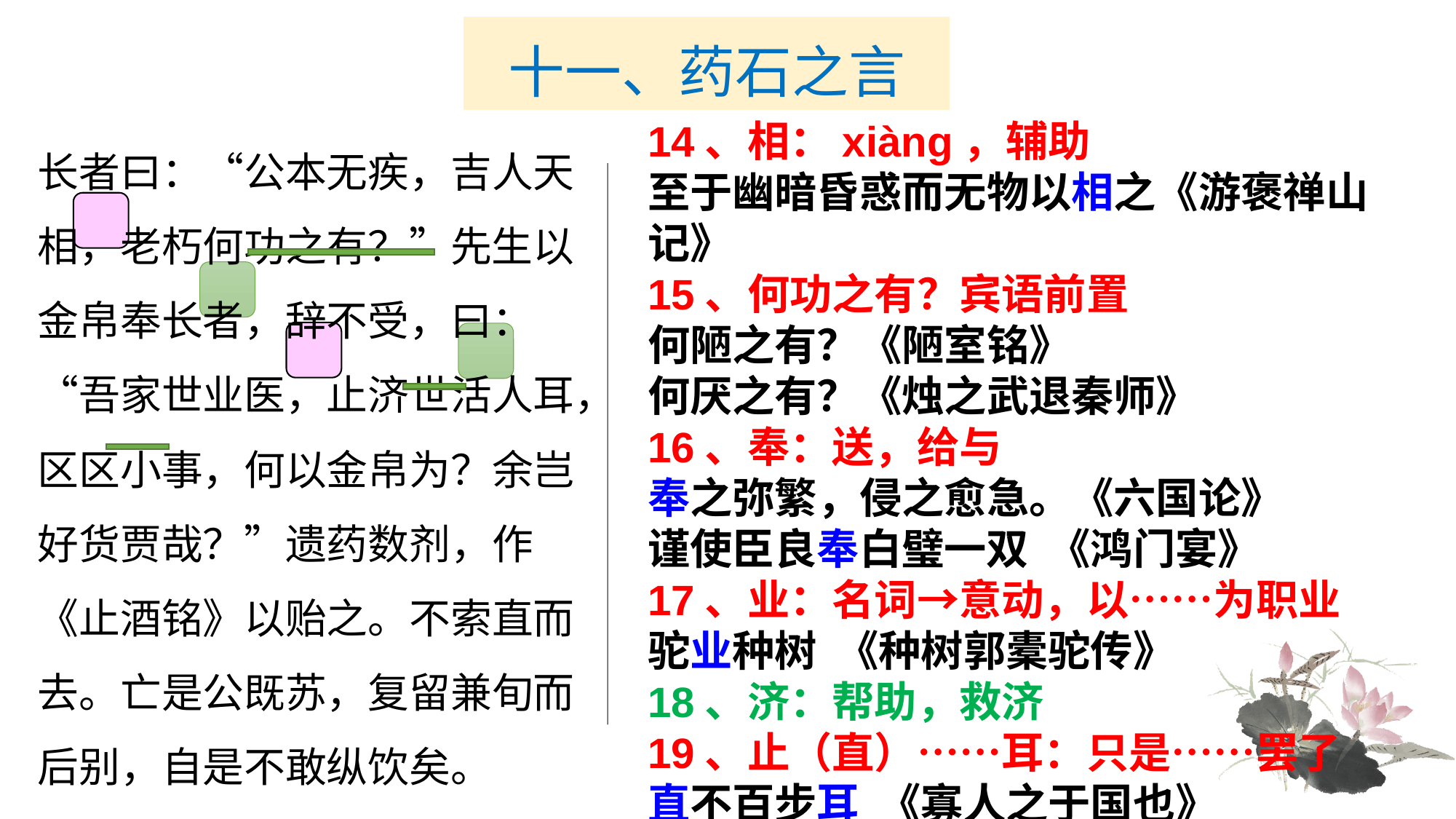

# 十一、药石之言
14、相：xiàng，辅助
至于幽暗昏惑而无物以相之《游褒禅山记》
15、何功之有？宾语前置
何陋之有？《陋室铭》
何厌之有？《烛之武退秦师》
16、奉：送，给与
奉之弥繁，侵之愈急。《六国论》
谨使臣良奉白璧一双  《鸿门宴》
17、业：名词→意动，以……为职业
驼业种树  《种树郭橐驼传》
18、济：帮助，救济
19、止（直）……耳：只是……罢了
直不百步耳  《寡人之于国也》
长者曰：“公本无疾，吉人天相，老朽何功之有？”先生以金帛奉长者，辞不受，曰：“吾家世业医，止济世活人耳，区区小事，何以金帛为？余岂好货贾哉？”遗药数剂，作《止酒铭》以贻之。不索直而去。亡是公既苏，复留兼旬而后别，自是不敢纵饮矣。